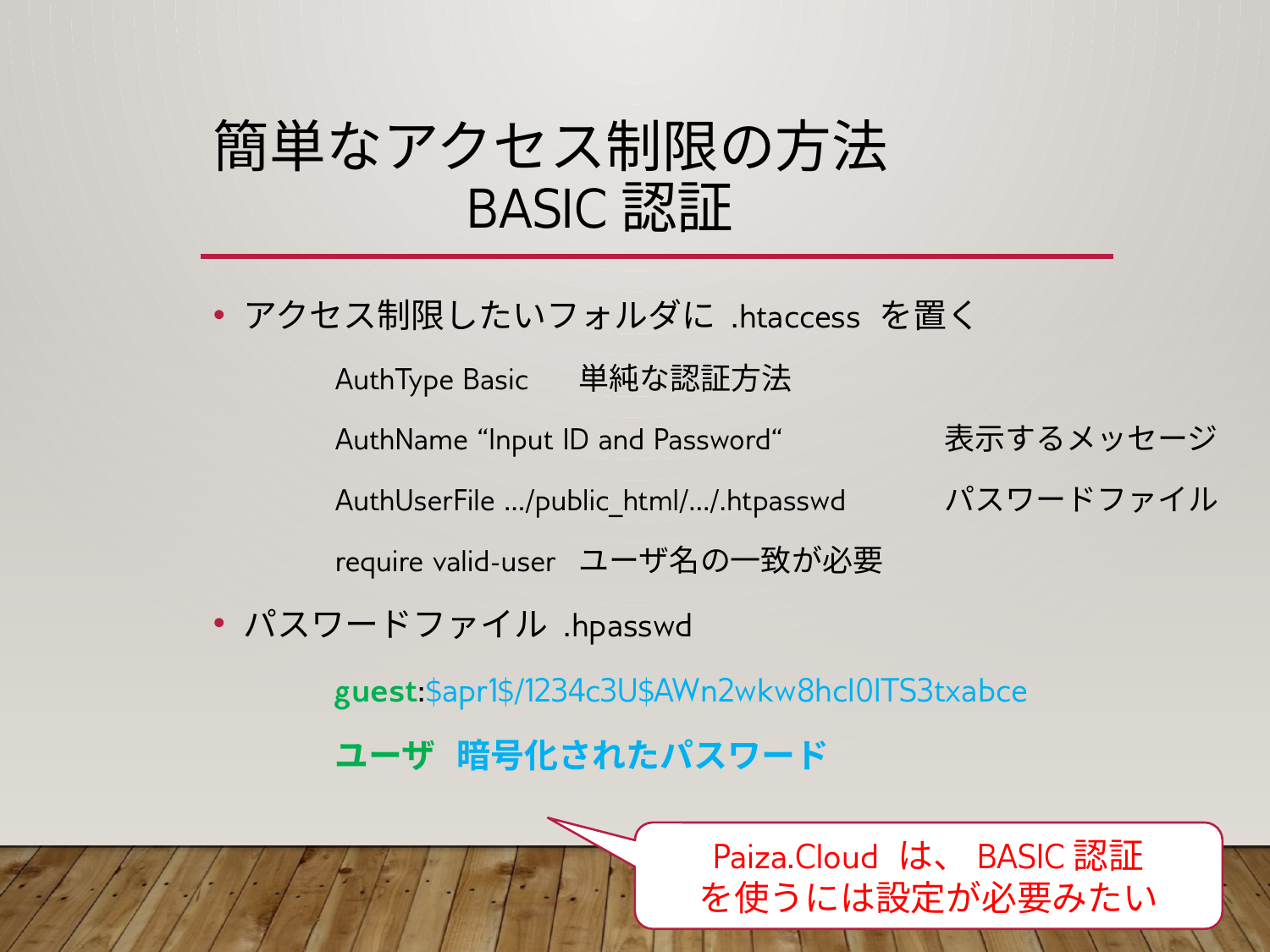

# 簡単なアクセス制限の方法 BASIC認証
アクセス制限したいフォルダに .htaccess を置く
	AuthType Basic				単純な認証方法
	AuthName “Input ID and Password“		表示するメッセージ
	AuthUserFile …/public_html/…/.htpasswd	パスワードファイル
	require valid-user				ユーザ名の一致が必要
パスワードファイル .hpasswd
	guest:$apr1$/1234c3U$AWn2wkw8hcI0ITS3txabce
	ユーザ	暗号化されたパスワード
Paiza.Cloud は、BASIC認証
を使うには設定が必要みたい